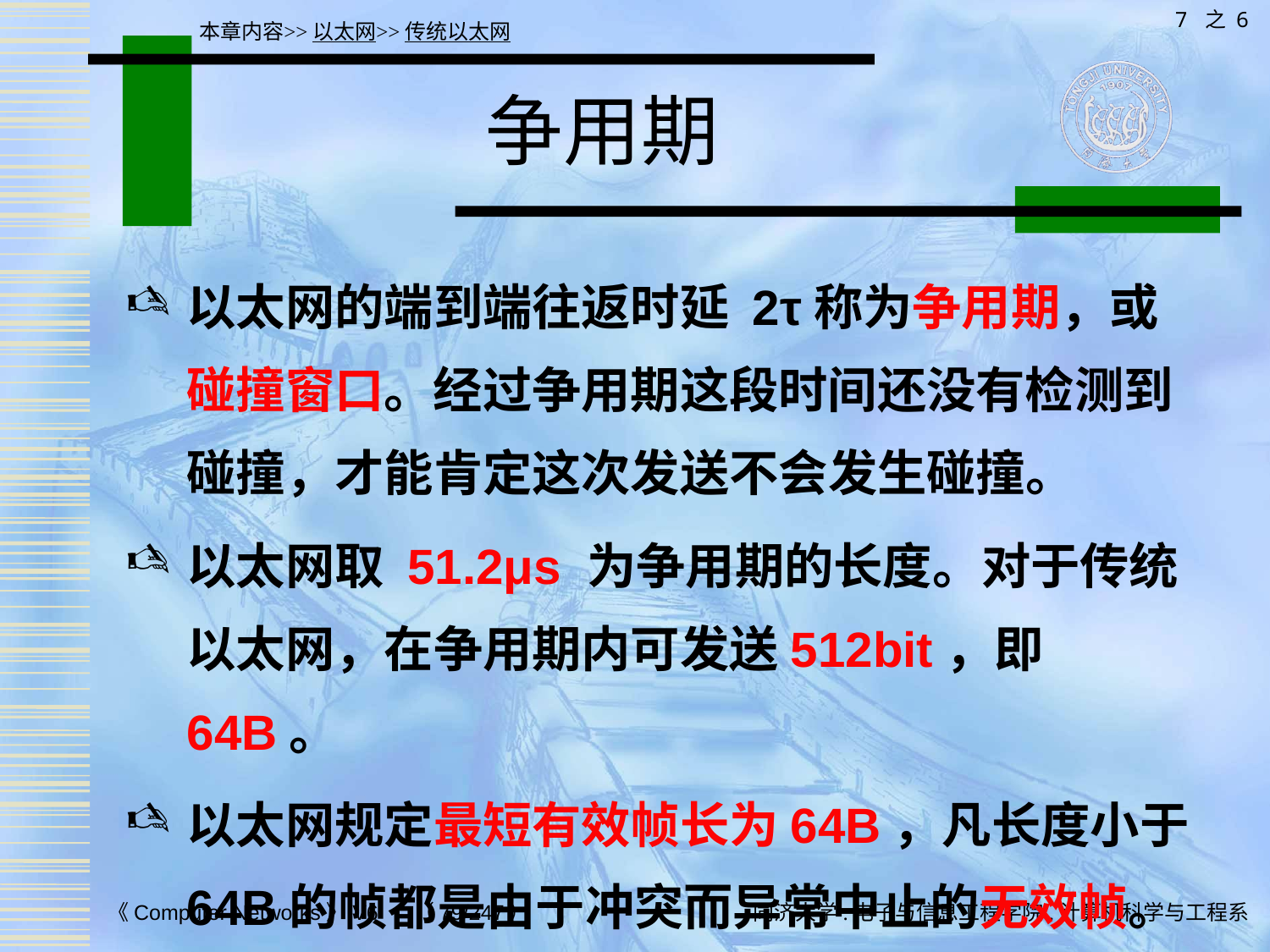

7 之 6
本章内容>>以太网>>传统以太网
# 争用期
以太网的端到端往返时延 2τ称为争用期，或碰撞窗口。经过争用期这段时间还没有检测到碰撞，才能肯定这次发送不会发生碰撞。
以太网取 51.2μs 为争用期的长度。对于传统以太网，在争用期内可发送512bit，即64B。
以太网规定最短有效帧长为64B，凡长度小于64B的帧都是由于冲突而异常中止的无效帧。